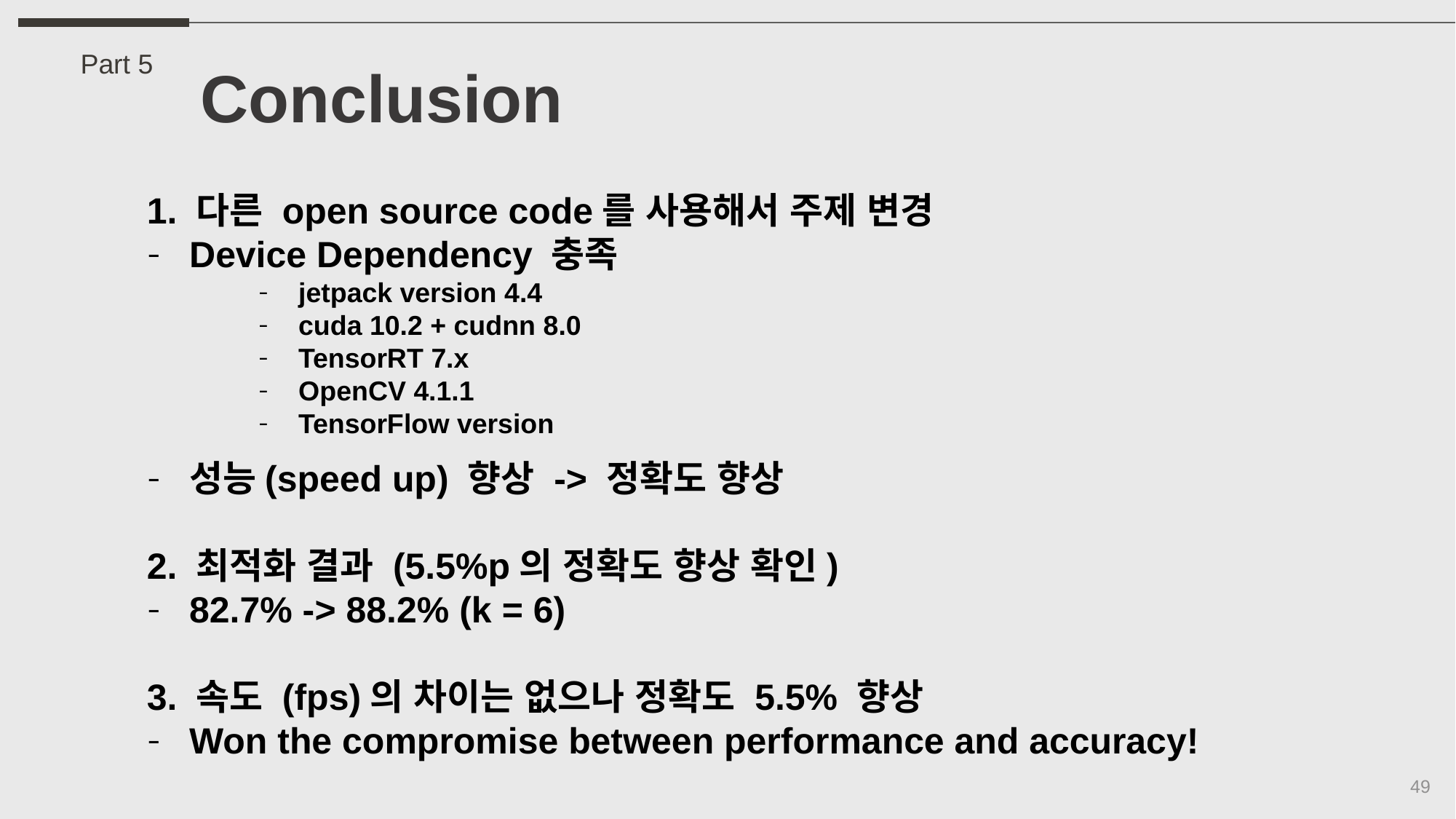

Conclusion
Part 5
1. 다른 open source code를 사용해서 주제 변경
Device Dependency 충족
jetpack version 4.4
cuda 10.2 + cudnn 8.0
TensorRT 7.x
OpenCV 4.1.1
TensorFlow version

성능(speed up) 향상 -> 정확도 향상

2. 최적화 결과 (5.5%p의 정확도 향상 확인)
82.7% -> 88.2% (k = 6)

3. 속도 (fps)의 차이는 없으나 정확도 5.5% 향상
Won the compromise between performance and accuracy!
49